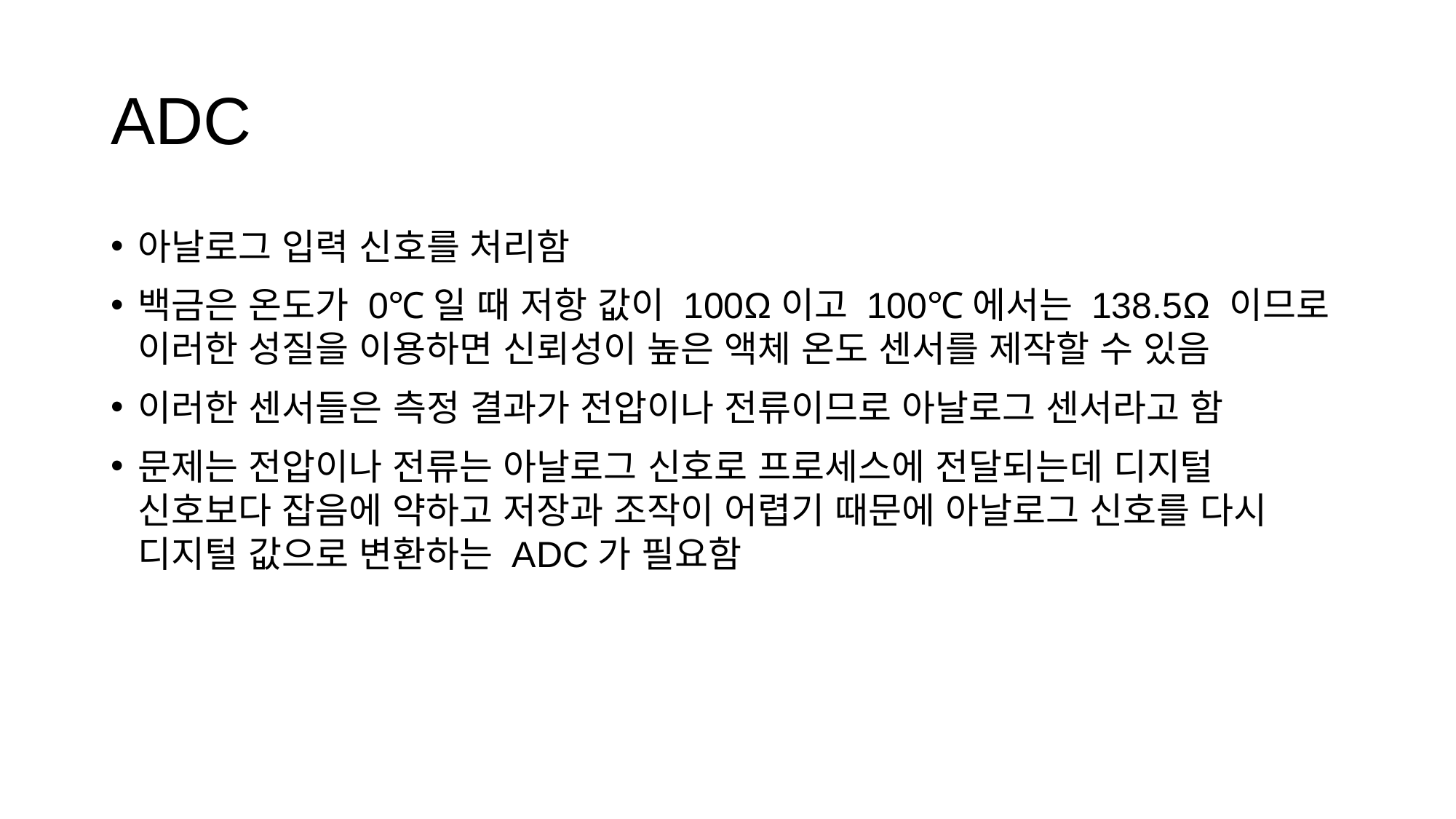

# ADC
아날로그 입력 신호를 처리함
백금은 온도가 0℃일 때 저항 값이 100Ω이고 100℃에서는 138.5Ω 이므로 이러한 성질을 이용하면 신뢰성이 높은 액체 온도 센서를 제작할 수 있음
이러한 센서들은 측정 결과가 전압이나 전류이므로 아날로그 센서라고 함
문제는 전압이나 전류는 아날로그 신호로 프로세스에 전달되는데 디지털 신호보다 잡음에 약하고 저장과 조작이 어렵기 때문에 아날로그 신호를 다시 디지털 값으로 변환하는 ADC가 필요함